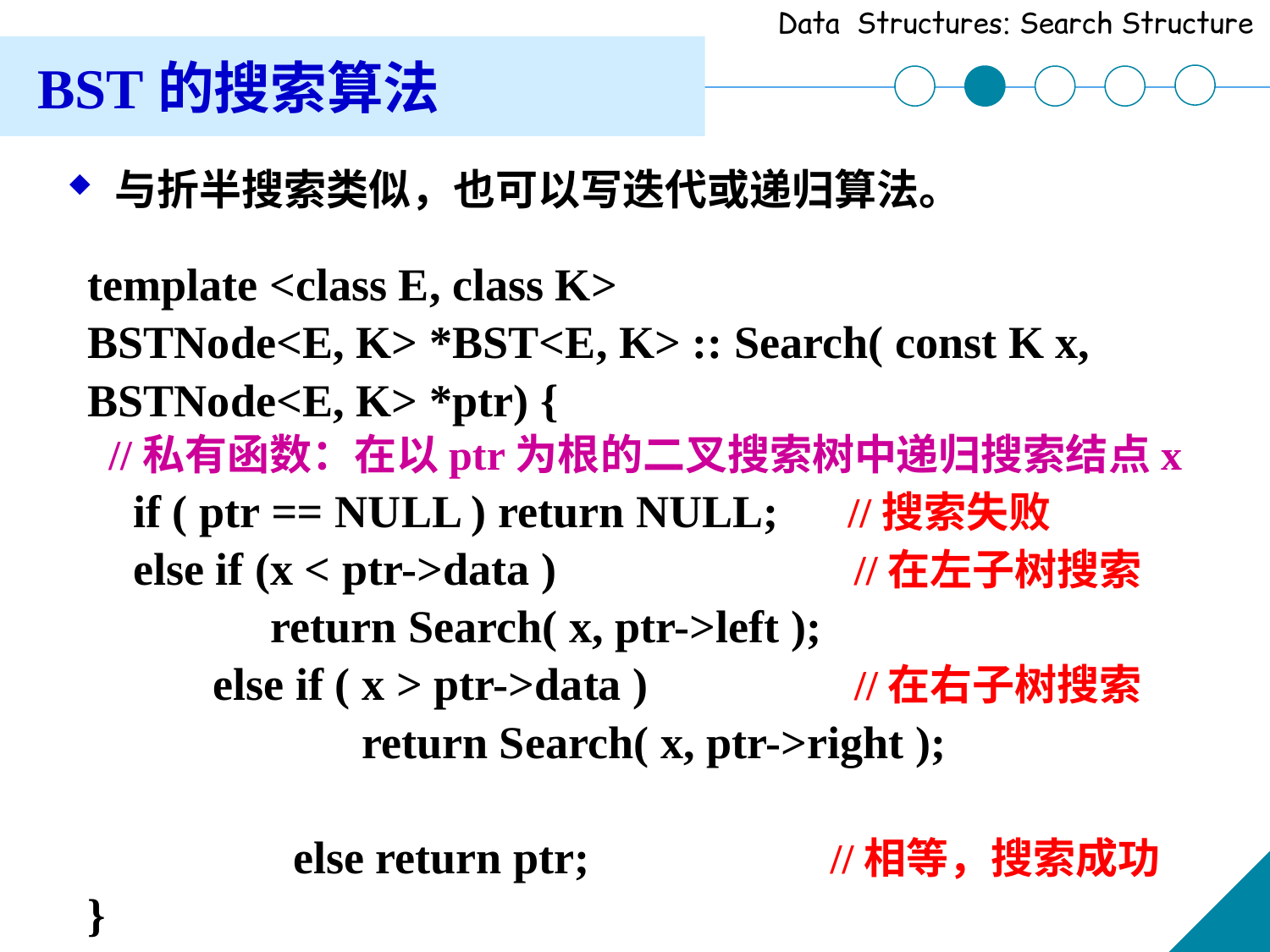

BST的搜索算法

与折半搜索类似，也可以写迭代或递归算法。
template <class E, class K>
BSTNode<E, K> *BST<E, K> :: Search( const K x, BSTNode<E, K> *ptr) {
  //私有函数：在以ptr为根的二叉搜索树中递归搜索结点x
    if ( ptr == NULL ) return NULL;      //搜索失败
    else if (x < ptr->data )                          //在左子树搜索
                return Search( x, ptr->left );
           else if ( x > ptr->data )                  //在右子树搜索
                        return Search( x, ptr->right );
                  else return ptr;                     //相等，搜索成功
}